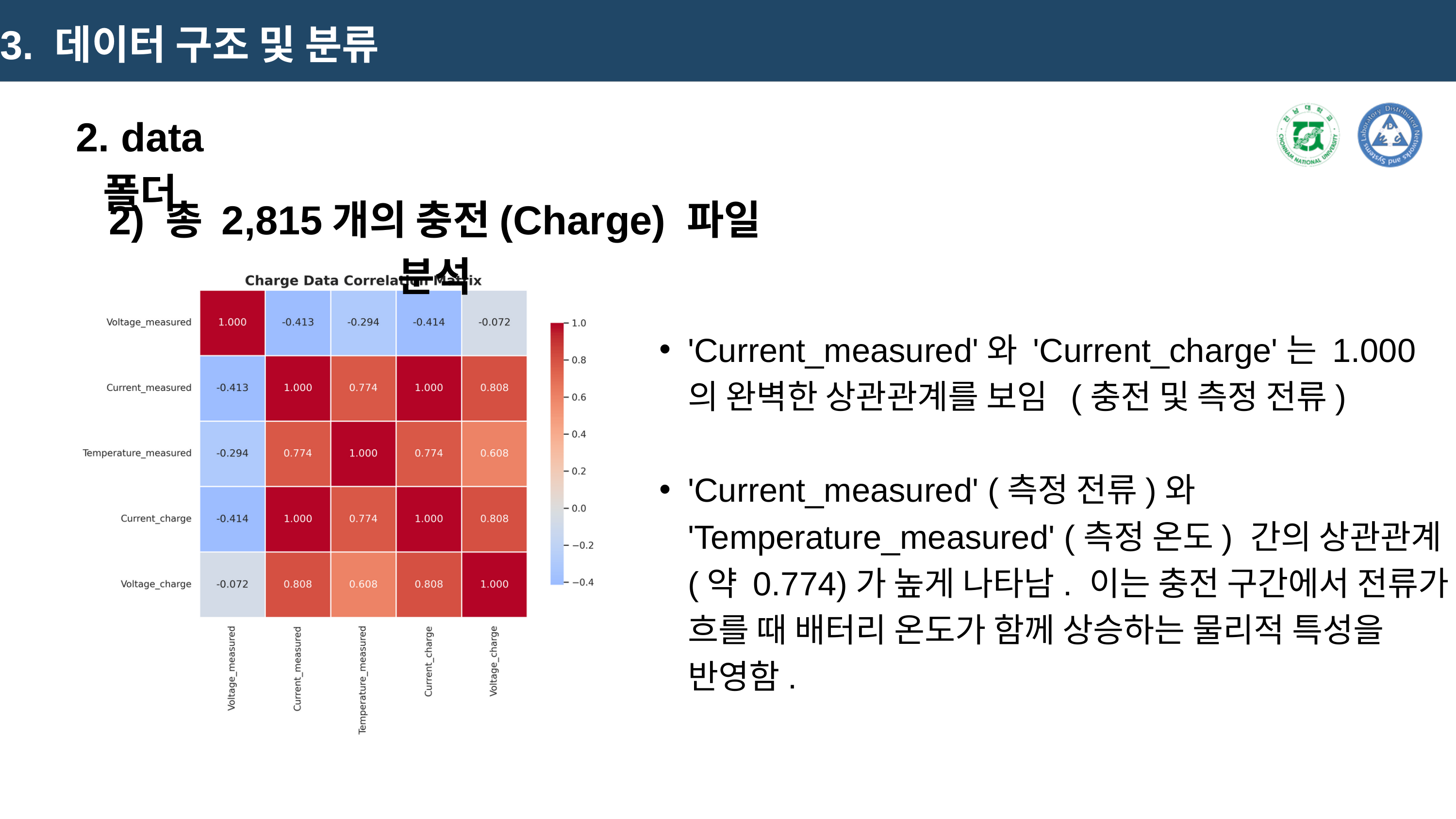

3. 데이터 구조 및 분류
2. data 폴더
2) 총 2,815개의 충전(Charge) 파일 분석

'Current_measured'와 'Current_charge'는 1.000의 완벽한 상관관계를 보임  (충전 및 측정 전류)

'Current_measured' (측정 전류)와 'Temperature_measured' (측정 온도) 간의 상관관계(약 0.774)가 높게 나타남. 이는 충전 구간에서 전류가 흐를 때 배터리 온도가 함께 상승하는 물리적 특성을 반영함.